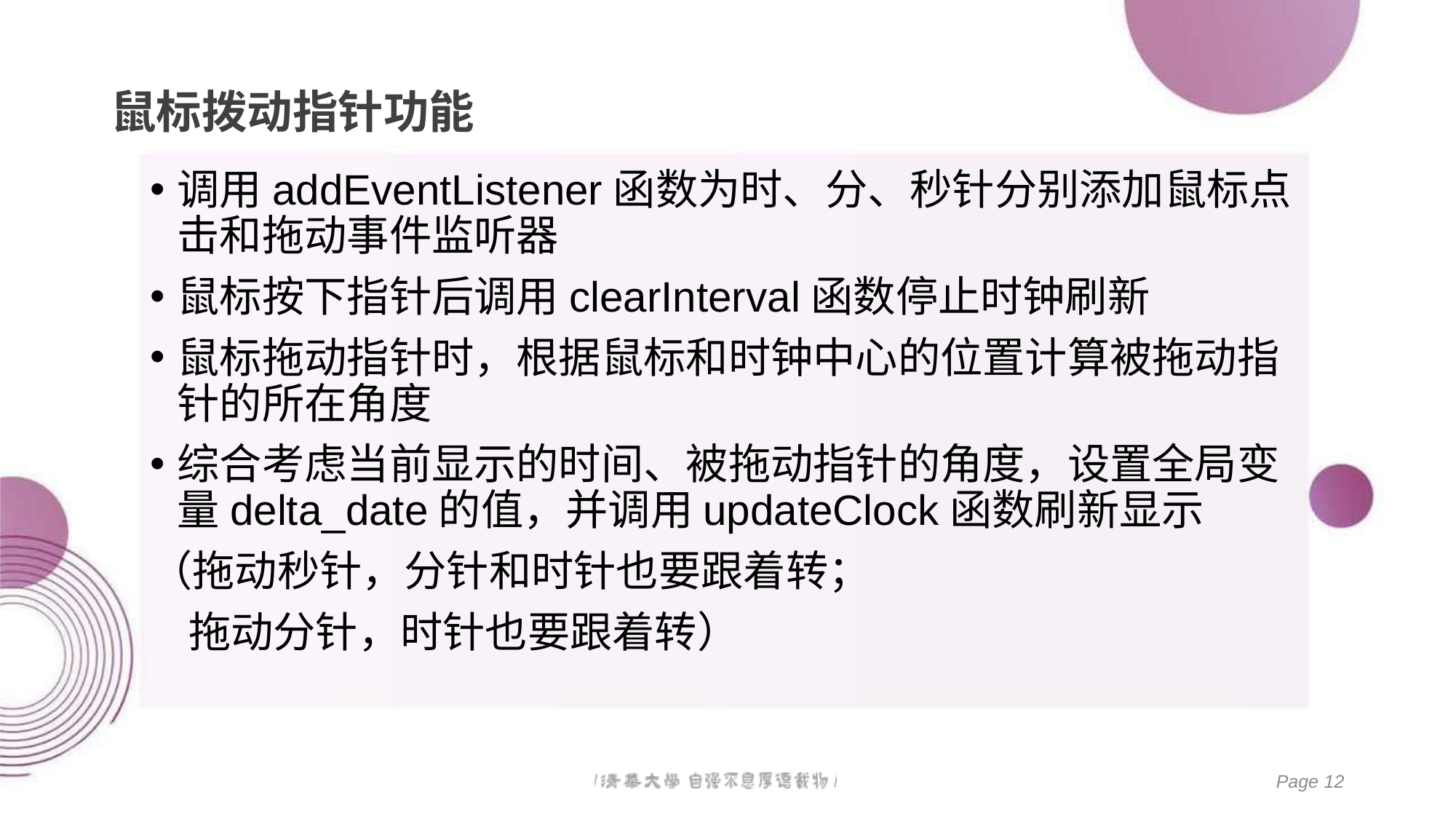

# 鼠标拨动指针功能
调用addEventListener函数为时、分、秒针分别添加鼠标点击和拖动事件监听器
鼠标按下指针后调用clearInterval函数停止时钟刷新
鼠标拖动指针时，根据鼠标和时钟中心的位置计算被拖动指针的所在角度
综合考虑当前显示的时间、被拖动指针的角度，设置全局变量delta_date的值，并调用updateClock函数刷新显示
（拖动秒针，分针和时针也要跟着转；
   拖动分针，时针也要跟着转）
Page 12